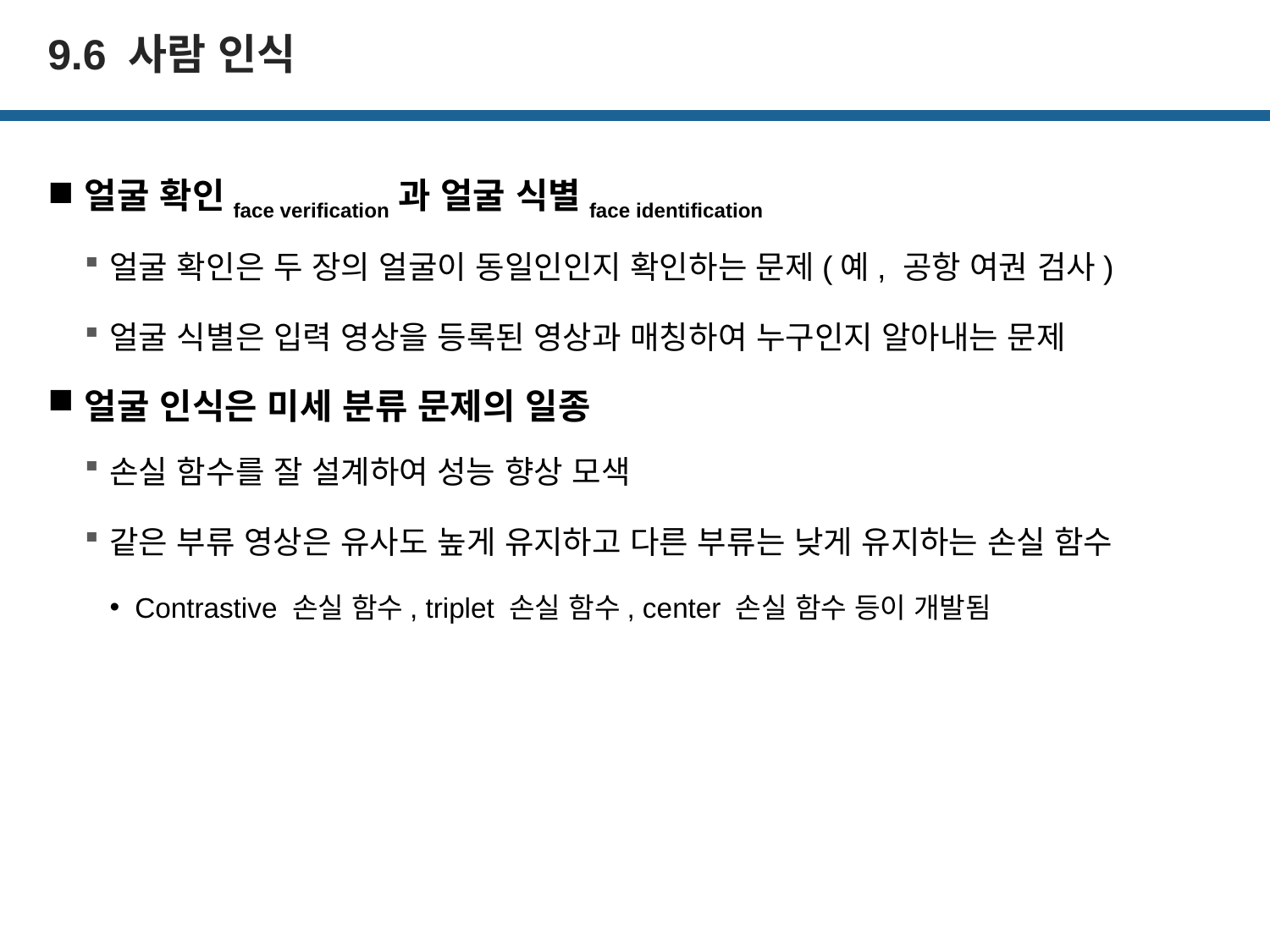

# 9.6 사람 인식
얼굴 확인face verification과 얼굴 식별face identification
얼굴 확인은 두 장의 얼굴이 동일인인지 확인하는 문제(예, 공항 여권 검사)
얼굴 식별은 입력 영상을 등록된 영상과 매칭하여 누구인지 알아내는 문제
얼굴 인식은 미세 분류 문제의 일종
손실 함수를 잘 설계하여 성능 향상 모색
같은 부류 영상은 유사도 높게 유지하고 다른 부류는 낮게 유지하는 손실 함수
Contrastive 손실 함수, triplet 손실 함수, center 손실 함수 등이 개발됨